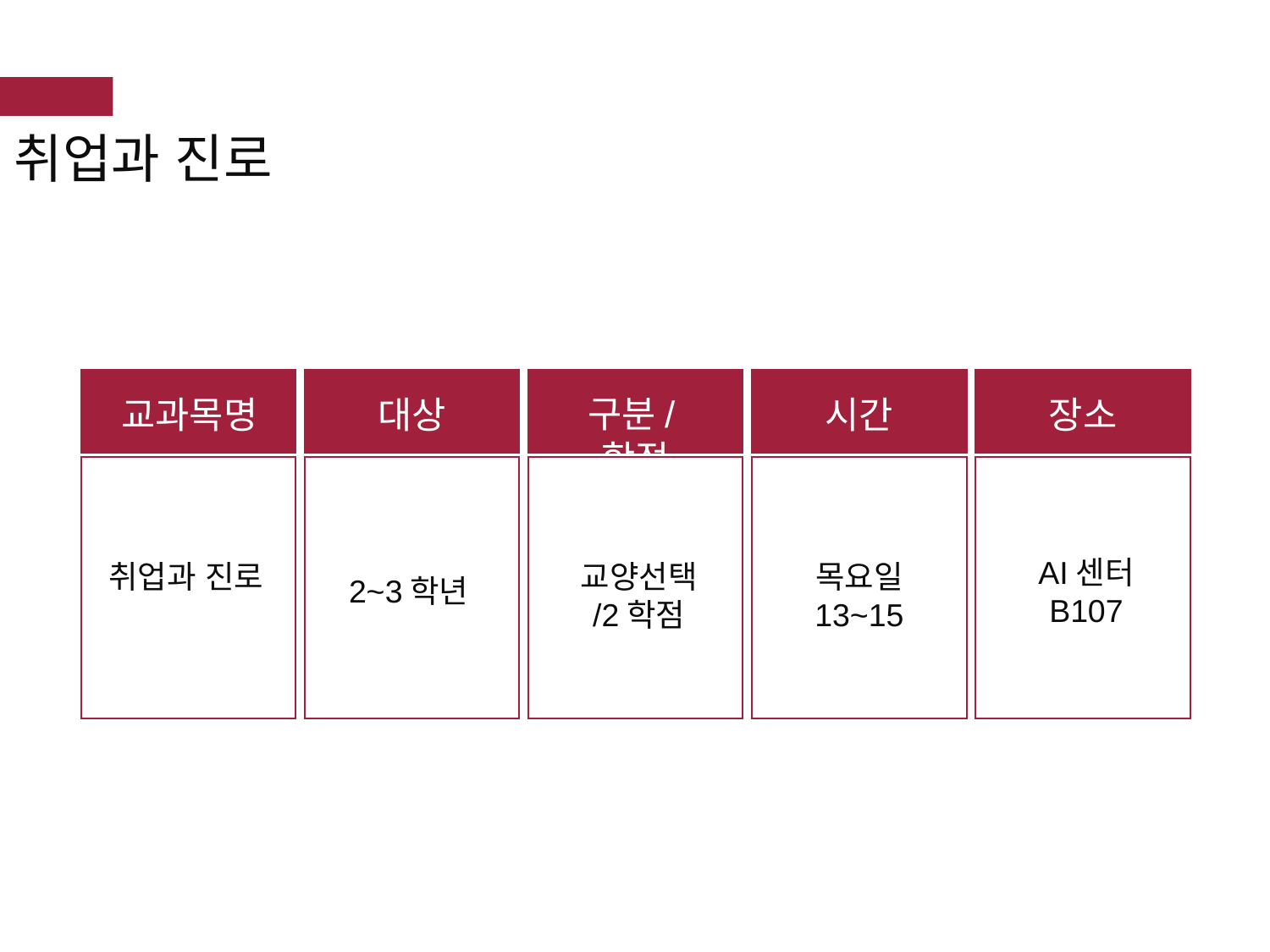

취업과 진로

교과목명
대상
구분/학점
시간
장소

AI센터
B107
취업과 진로
교양선택
/2학점
목요일 13~15
2~3학년